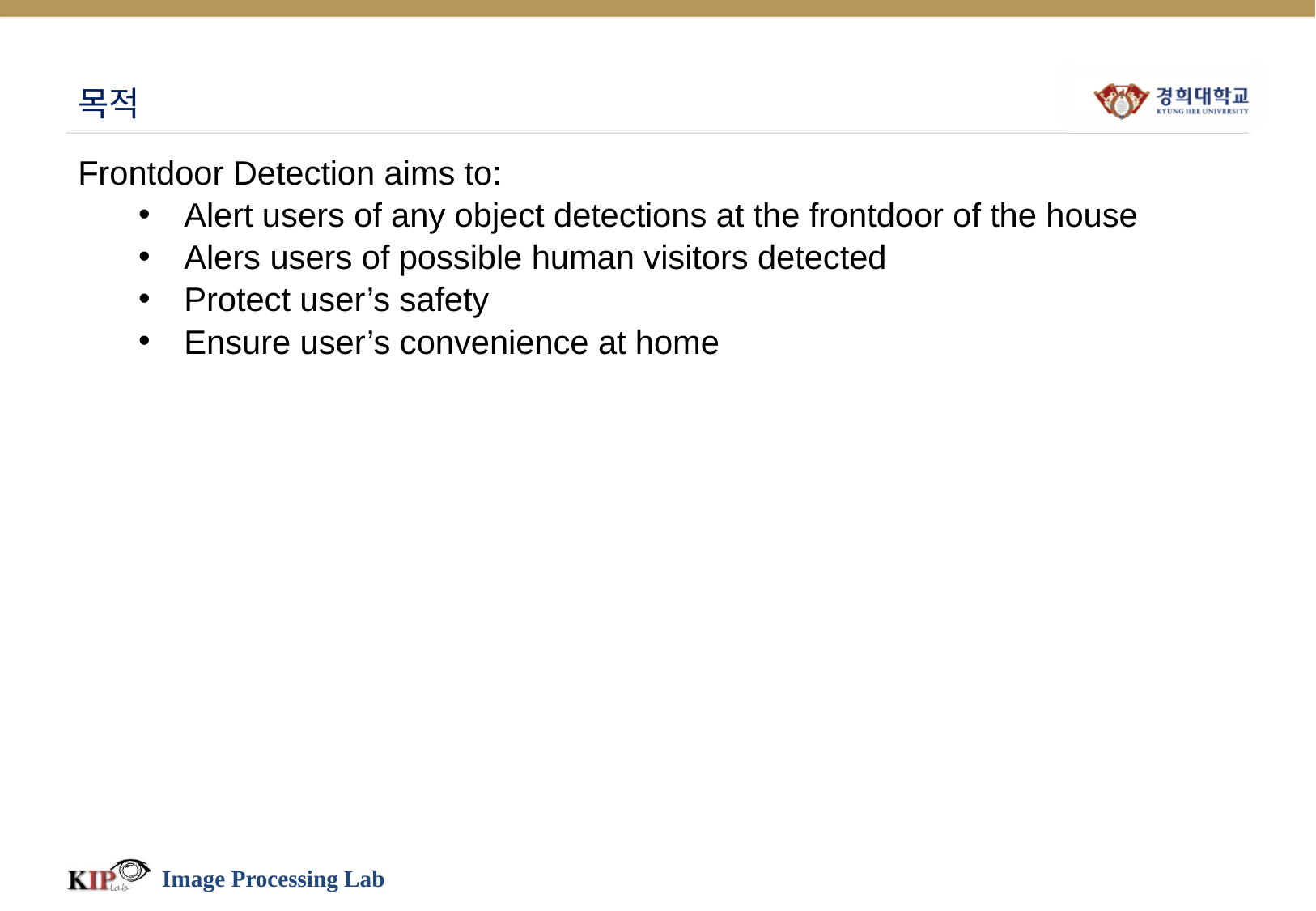

# 목적
Frontdoor Detection aims to:
Alert users of any object detections at the frontdoor of the house
Alers users of possible human visitors detected
Protect user’s safety
Ensure user’s convenience at home

Image Processing Lab